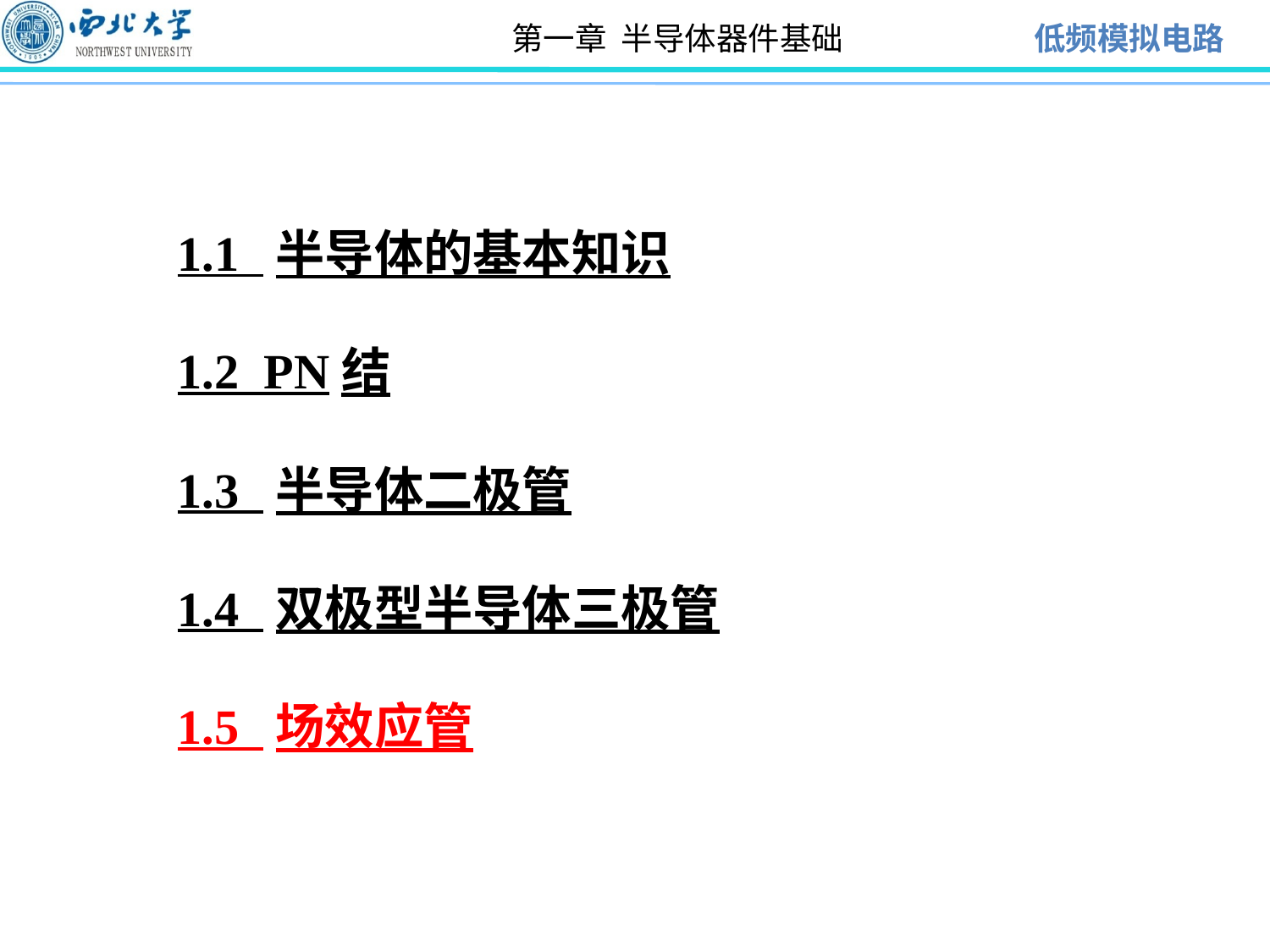

1.1  半导体的基本知识
1.2  PN结
1.3  半导体二极管
1.4  双极型半导体三极管
1.5  场效应管
104